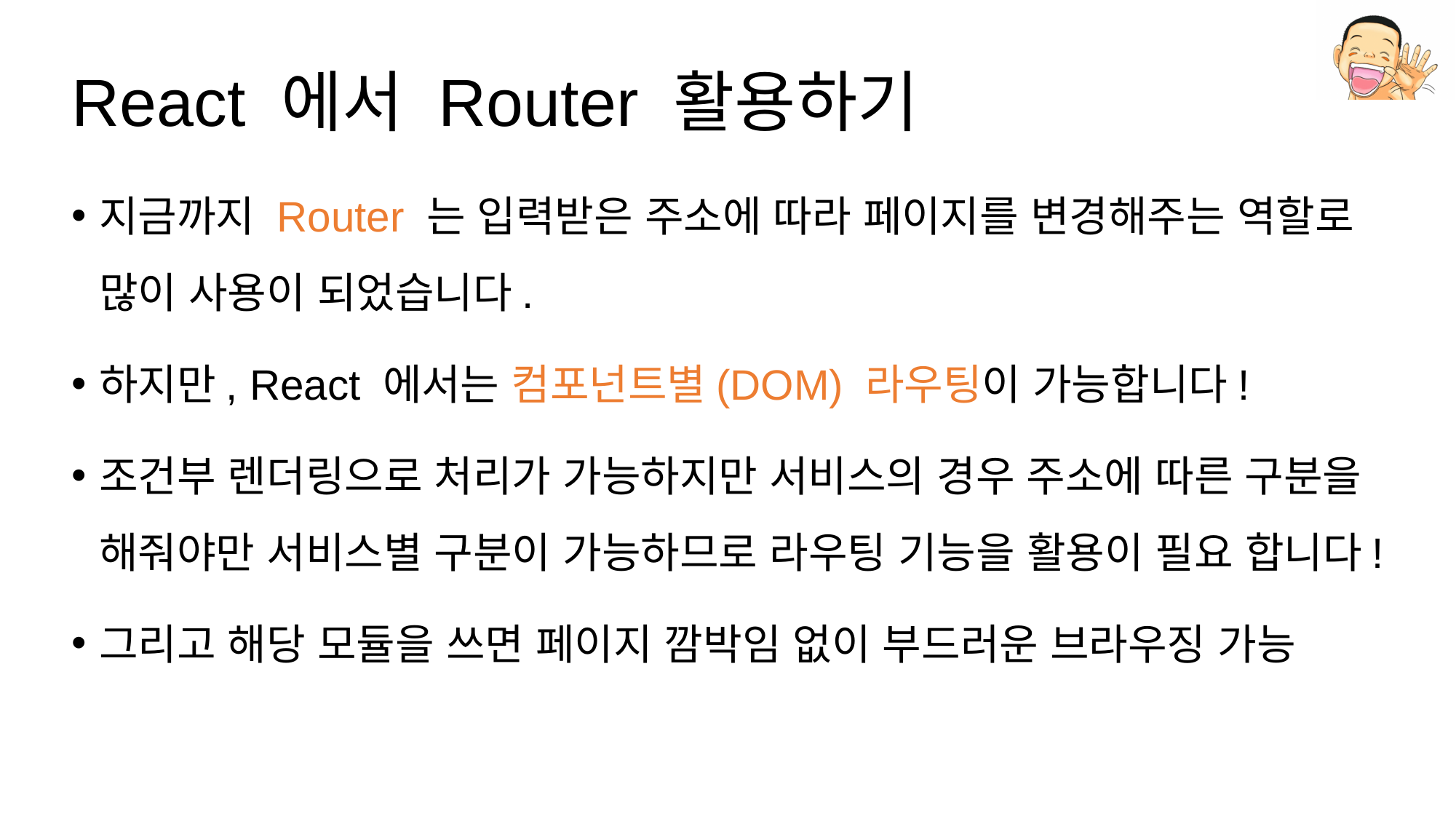

# React 에서 Router 활용하기
지금까지 Router 는 입력받은 주소에 따라 페이지를 변경해주는 역할로 많이 사용이 되었습니다.
하지만, React 에서는 컴포넌트별(DOM) 라우팅이 가능합니다!
조건부 렌더링으로 처리가 가능하지만 서비스의 경우 주소에 따른 구분을 해줘야만 서비스별 구분이 가능하므로 라우팅 기능을 활용이 필요 합니다!
그리고 해당 모듈을 쓰면 페이지 깜박임 없이 부드러운 브라우징 가능